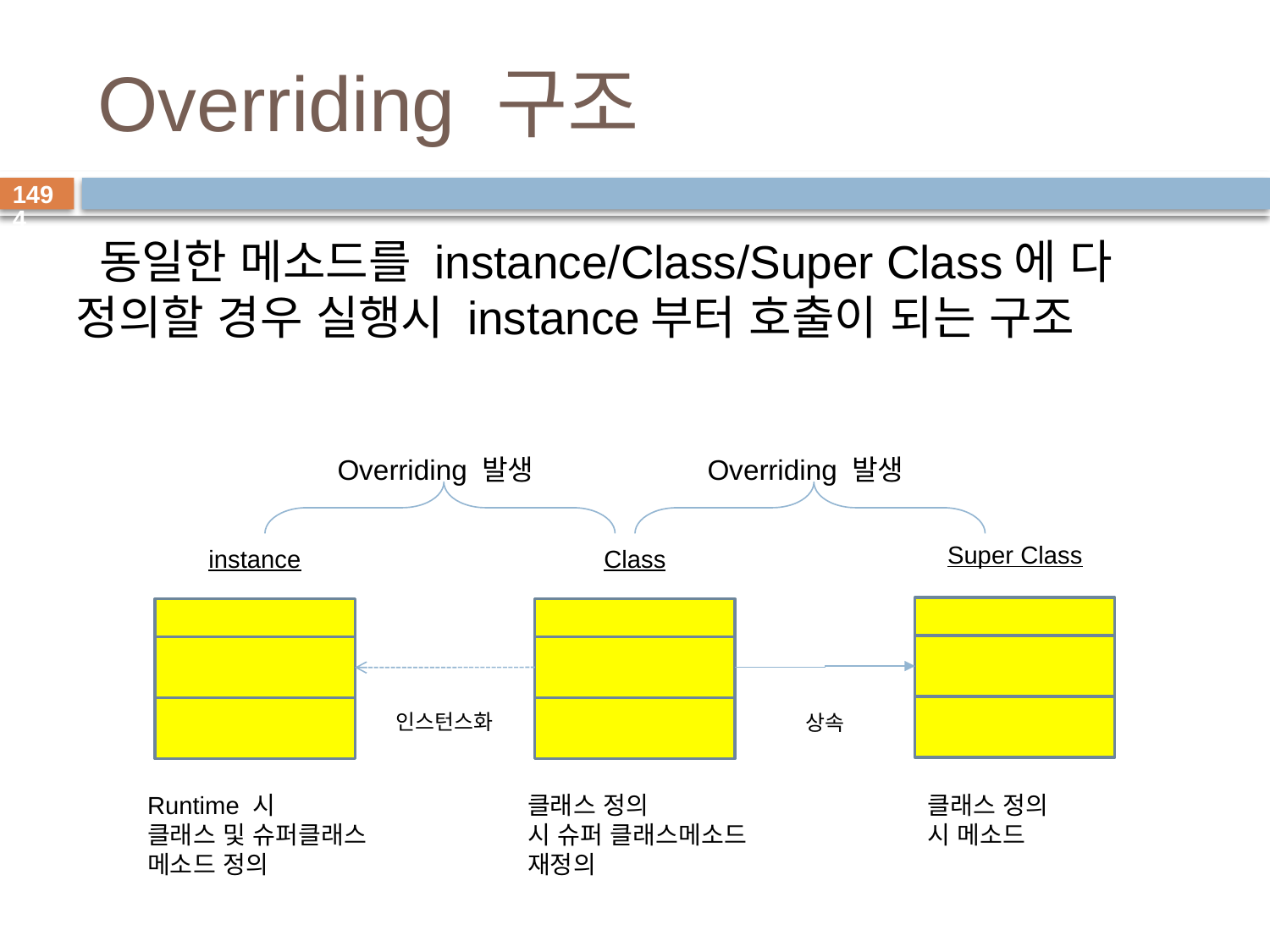

# Overriding 구조
1494
 동일한 메소드를 instance/Class/Super Class에 다 정의할 경우 실행시 instance부터 호출이 되는 구조

Overriding 발생
Overriding 발생
Super Class
instance
Class

인스턴스화
상속
Runtime 시
클래스 및 슈퍼클래스 메소드 정의
클래스 정의
시 슈퍼 클래스메소드 재정의
클래스 정의
시 메소드